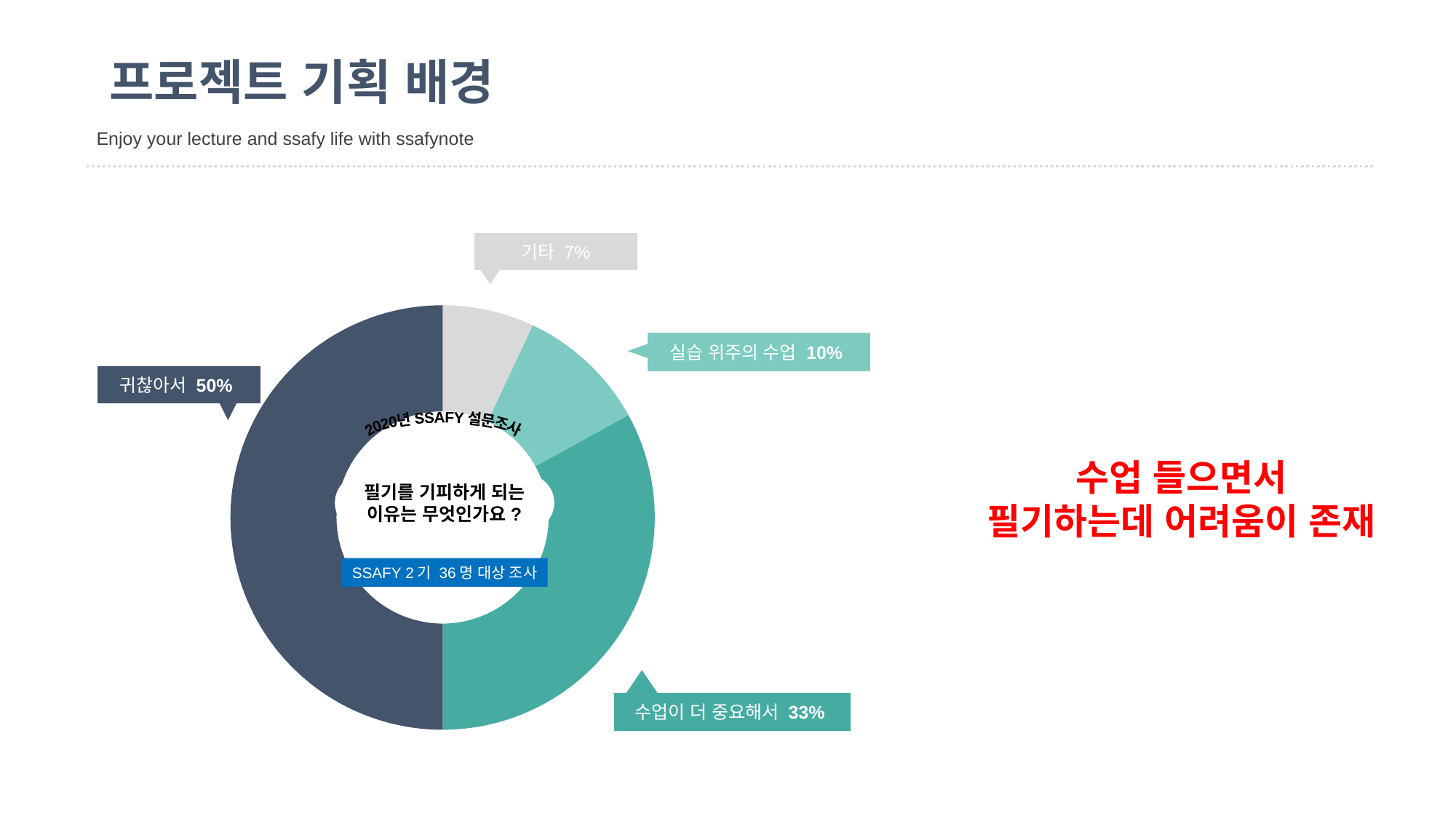

프로젝트 기획 배경
Enjoy your lecture and ssafy life with ssafynote
기타 7%

### Chart

| Category | 판매 |
|---|---|
| 데이터2 | 7.0 |
| 데이터3 | 10.0 |
| 데이터4 | 33.0 |
| 데이터5 | 50.0 |
실습 위주의 수업 10%

귀찮아서 50%

2020년 SSAFY 설문조사
필기를 기피하게 되는 이유는 무엇인가요?
SSAFY 2기 36명 대상 조사

수업이 더 중요해서 33%
수업 들으면서
필기하는데 어려움이 존재